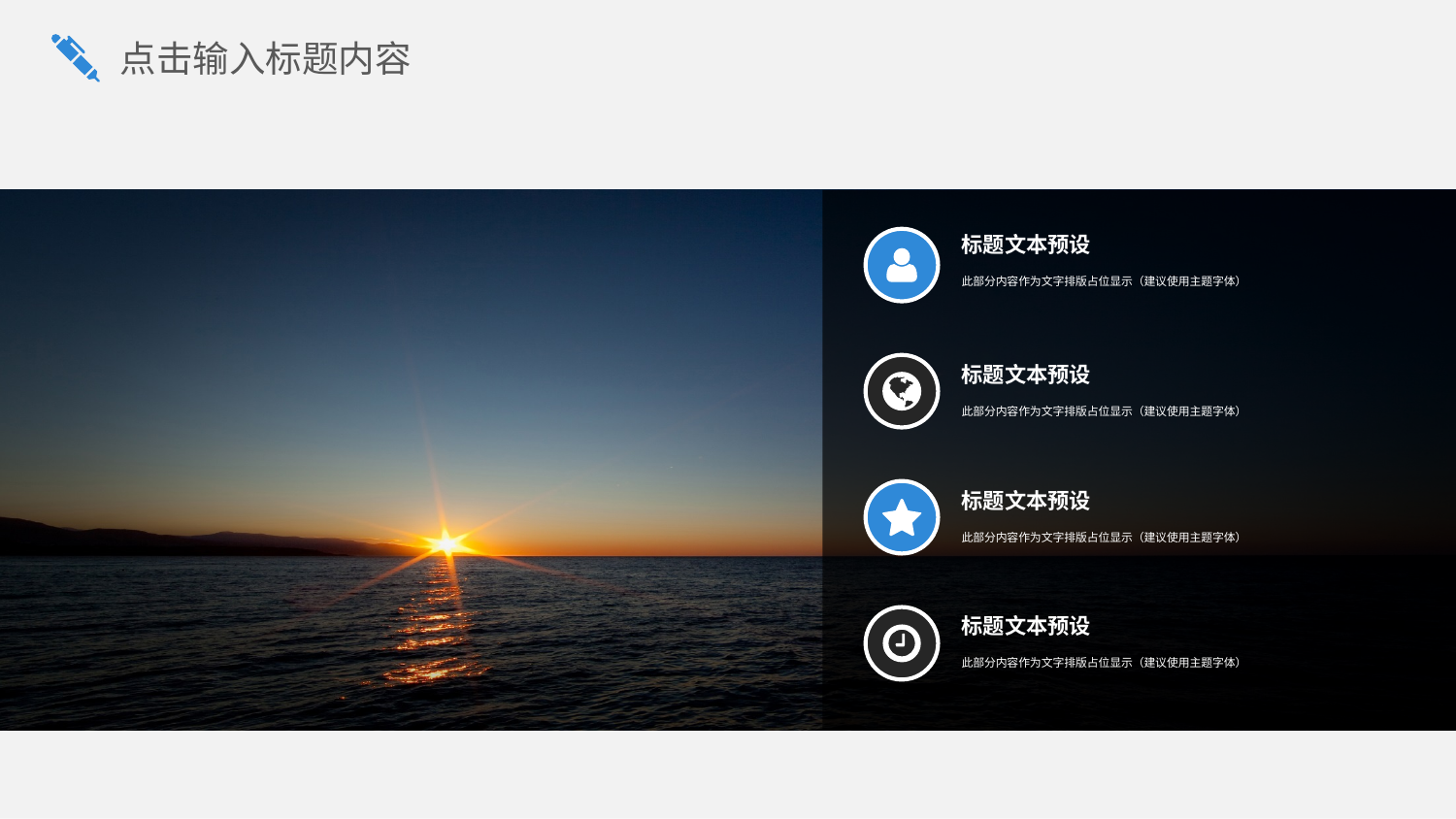

点击输入标题内容

标题文本预设

此部分内容作为文字排版占位显示（建议使用主题字体）
标题文本预设

此部分内容作为文字排版占位显示（建议使用主题字体）
标题文本预设

此部分内容作为文字排版占位显示（建议使用主题字体）
标题文本预设

此部分内容作为文字排版占位显示（建议使用主题字体）